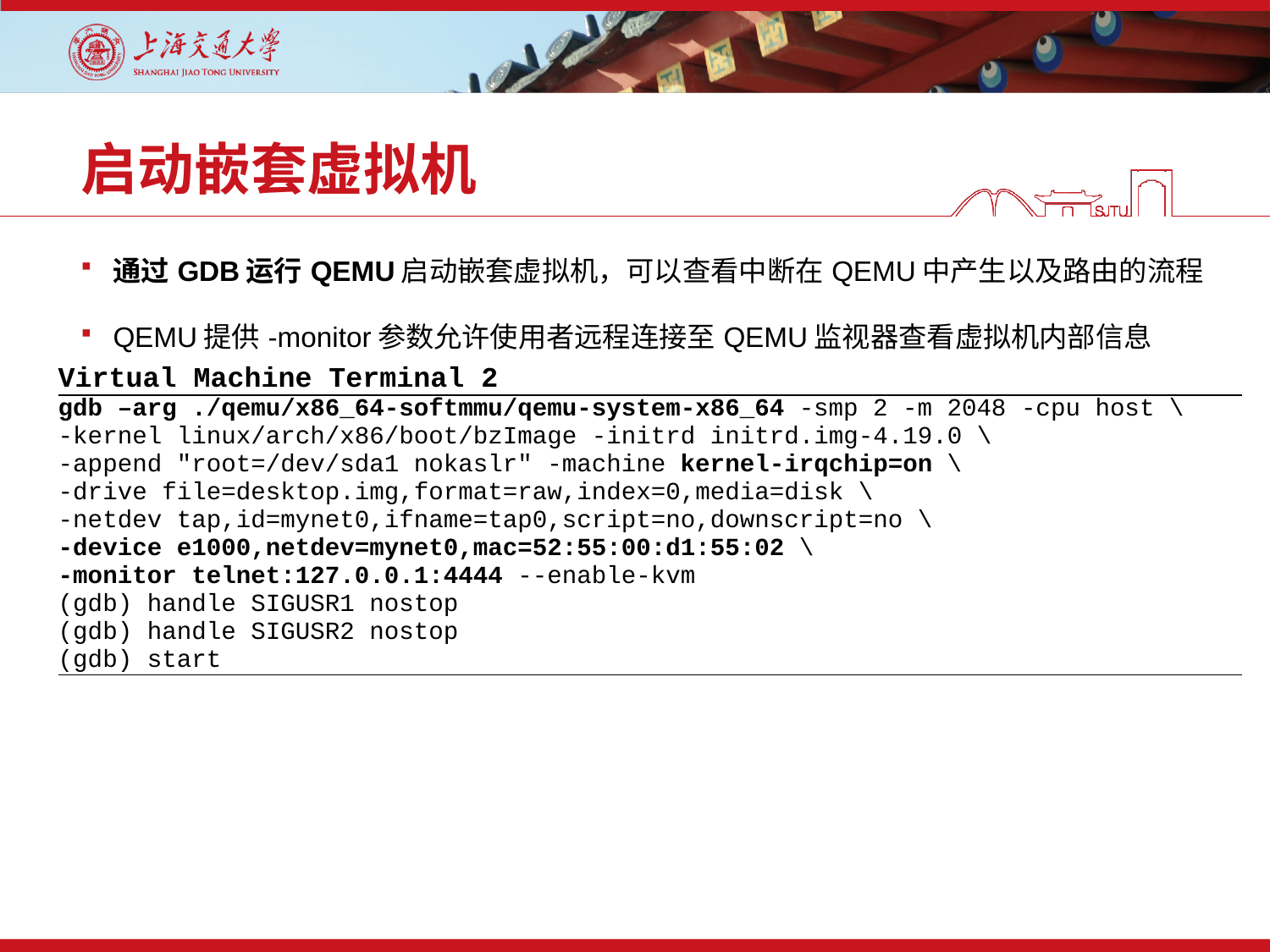

# 启动嵌套虚拟机
通过GDB运行QEMU启动嵌套虚拟机，可以查看中断在QEMU中产生以及路由的流程
QEMU提供-monitor参数允许使用者远程连接至QEMU监视器查看虚拟机内部信息
| Virtual Machine Terminal 2 |
| --- |
| gdb –arg ./qemu/x86\_64-softmmu/qemu-system-x86\_64 -smp 2 -m 2048 -cpu host \ -kernel linux/arch/x86/boot/bzImage -initrd initrd.img-4.19.0 \ -append "root=/dev/sda1 nokaslr" -machine kernel-irqchip=on \ -drive file=desktop.img,format=raw,index=0,media=disk \ -netdev tap,id=mynet0,ifname=tap0,script=no,downscript=no \ -device e1000,netdev=mynet0,mac=52:55:00:d1:55:02 \ -monitor telnet:127.0.0.1:4444 --enable-kvm (gdb) handle SIGUSR1 nostop (gdb) handle SIGUSR2 nostop (gdb) start |